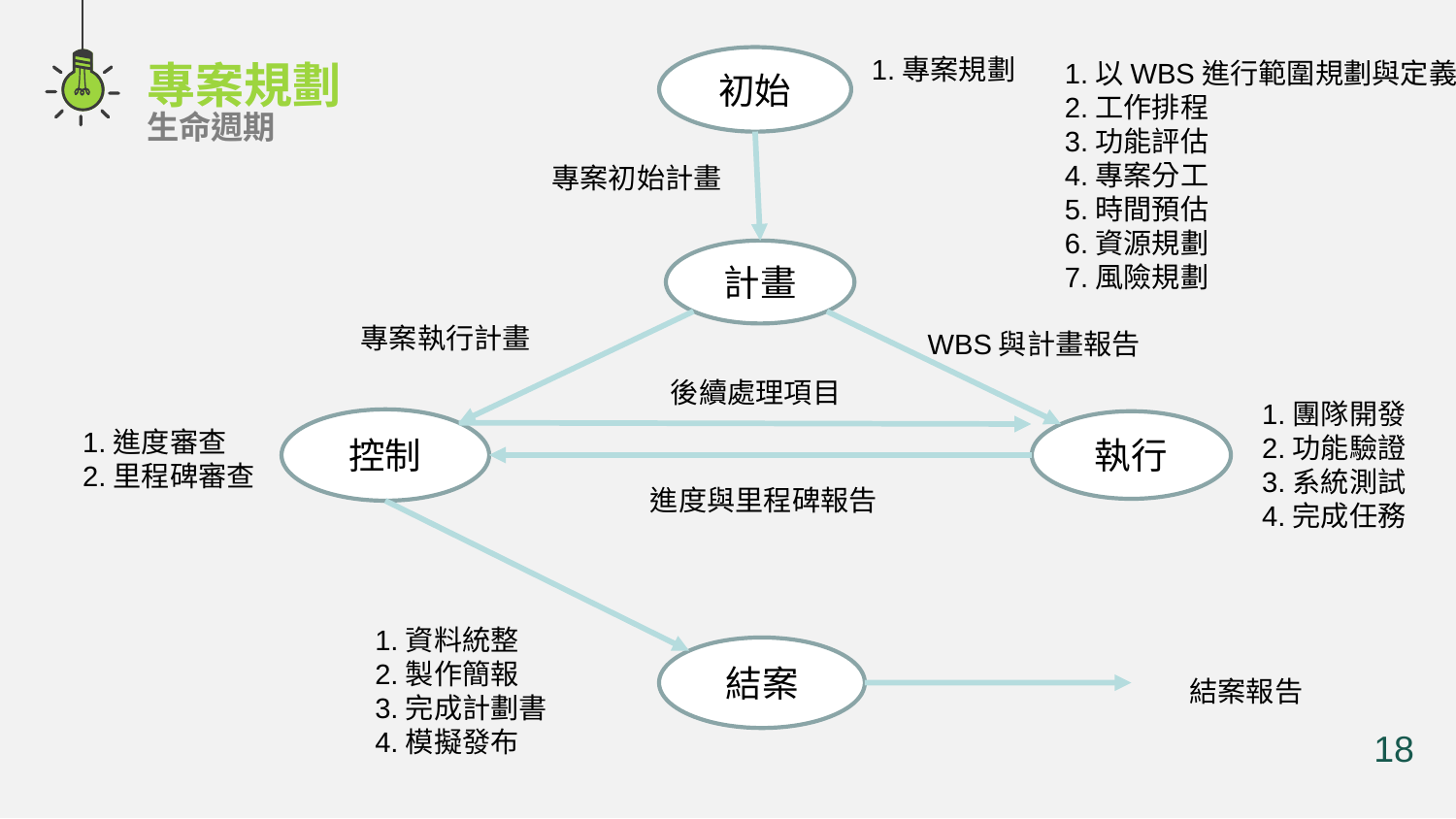

1.專案規劃
初始
專案規劃
1.以WBS進行範圍規劃與定義
2.工作排程
3.功能評估
4.專案分工
5.時間預估
6.資源規劃
7.風險規劃

生命週期
專案初始計畫
計畫
專案執行計畫
WBS與計畫報告
後續處理項目
1.團隊開發
2.功能驗證
3.系統測試
4.完成任務
控制
執行
1.進度審查
2.里程碑審查
進度與里程碑報告
1.資料統整
2.製作簡報
3.完成計劃書
4.模擬發布
結案
結案報告
18